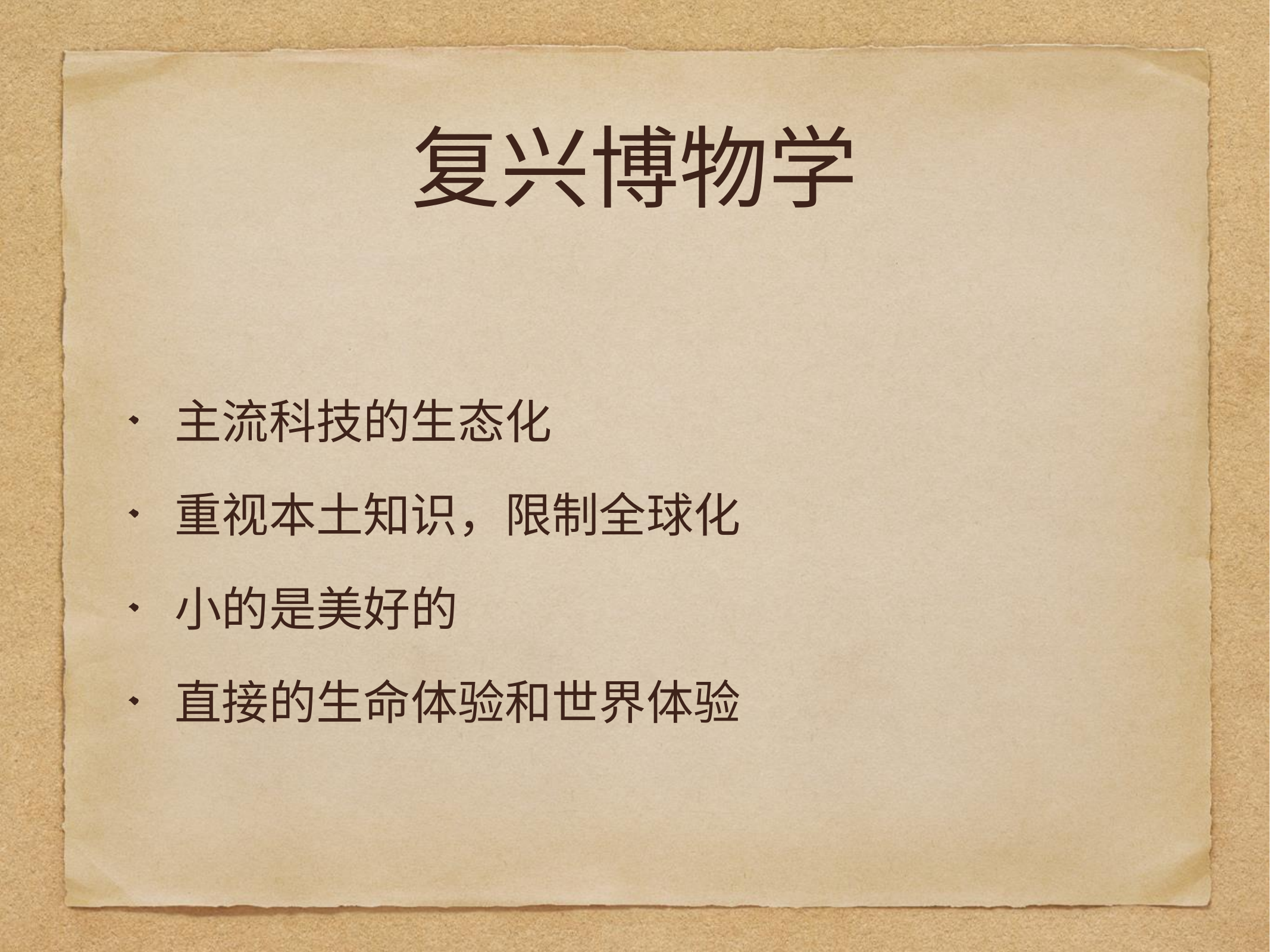

# 复兴博物学
主流科技的生态化
重视本土知识，限制全球化
小的是美好的
直接的生命体验和世界体验